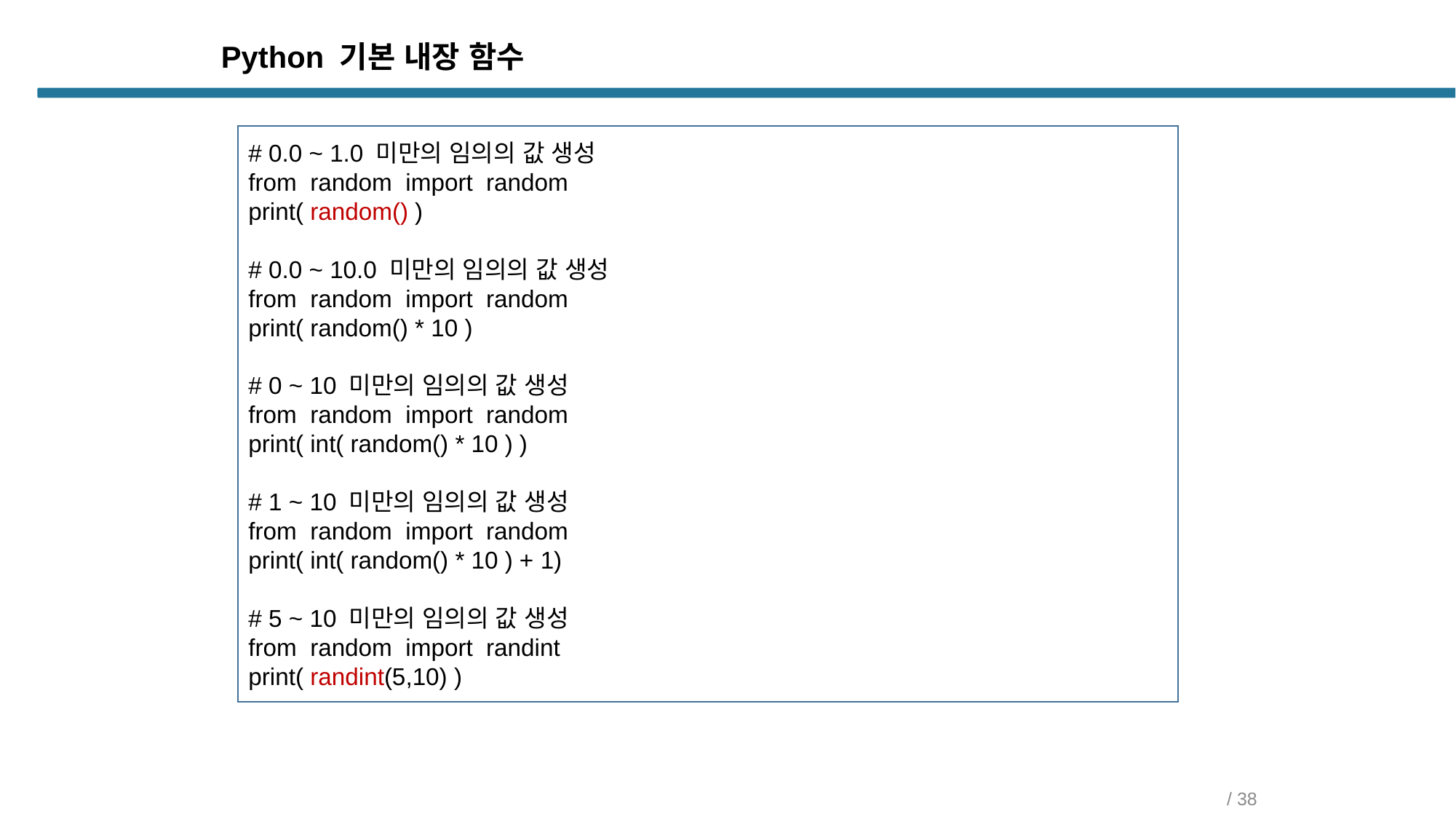

Python 기본 내장 함수
# 0.0 ~ 1.0 미만의 임의의 값 생성
from  random  import  random
print( random() )

# 0.0 ~ 10.0 미만의 임의의 값 생성
from  random  import  random
print( random() * 10 )

# 0 ~ 10 미만의 임의의 값 생성
from  random  import  random
print( int( random() * 10 ) )

# 1 ~ 10 미만의 임의의 값 생성
from  random  import  random
print( int( random() * 10 ) + 1)

# 5 ~ 10 미만의 임의의 값 생성
from  random  import  randint
print( randint(5,10) )
/ 38